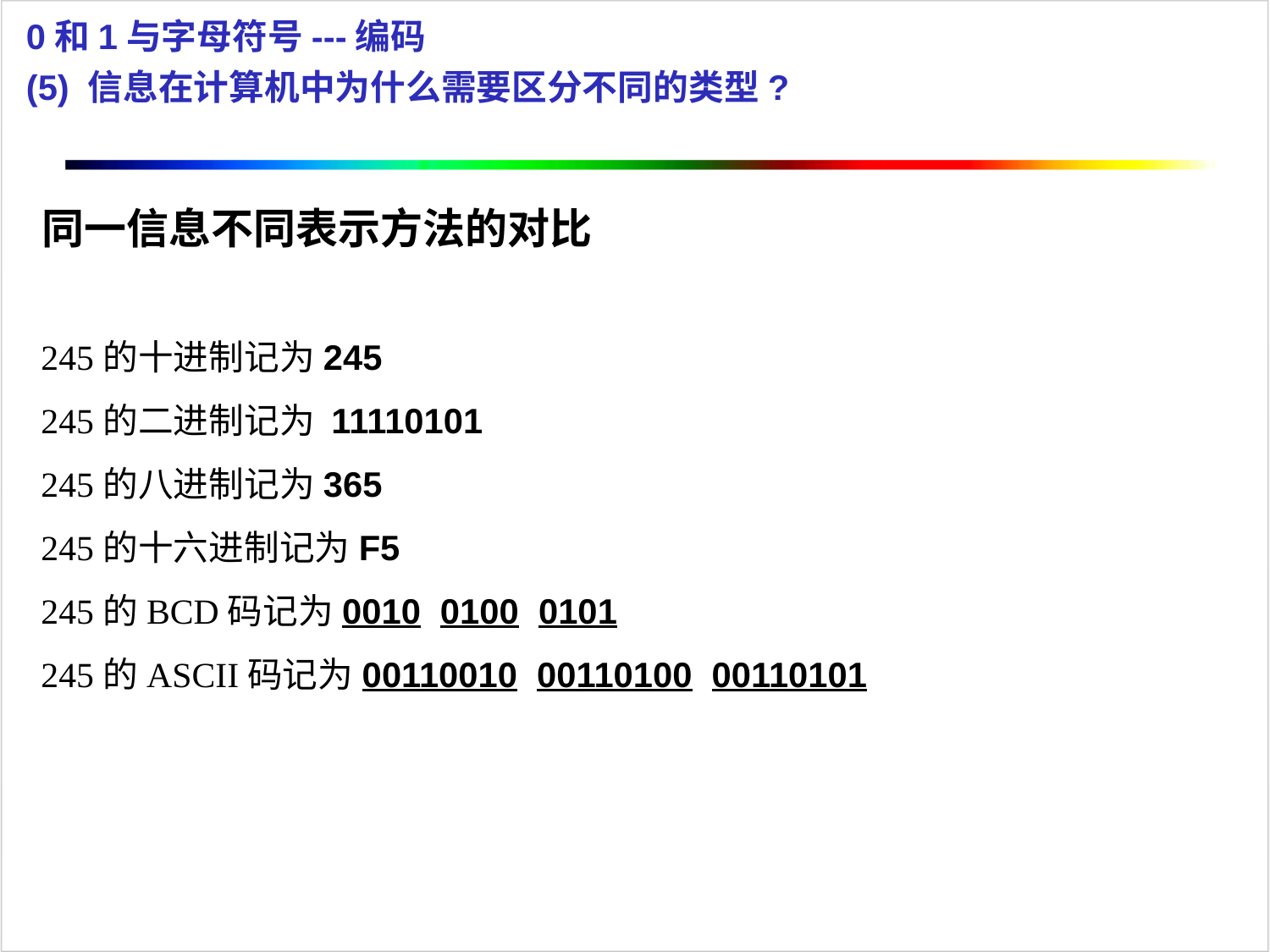

0和1与字母符号---编码
(5) 信息在计算机中为什么需要区分不同的类型?
同一信息不同表示方法的对比
 245的十进制记为245
 245的二进制记为 11110101
 245的八进制记为365
 245的十六进制记为F5
 245的BCD码记为0010  0100  0101
 245的ASCII码记为00110010  00110100  00110101